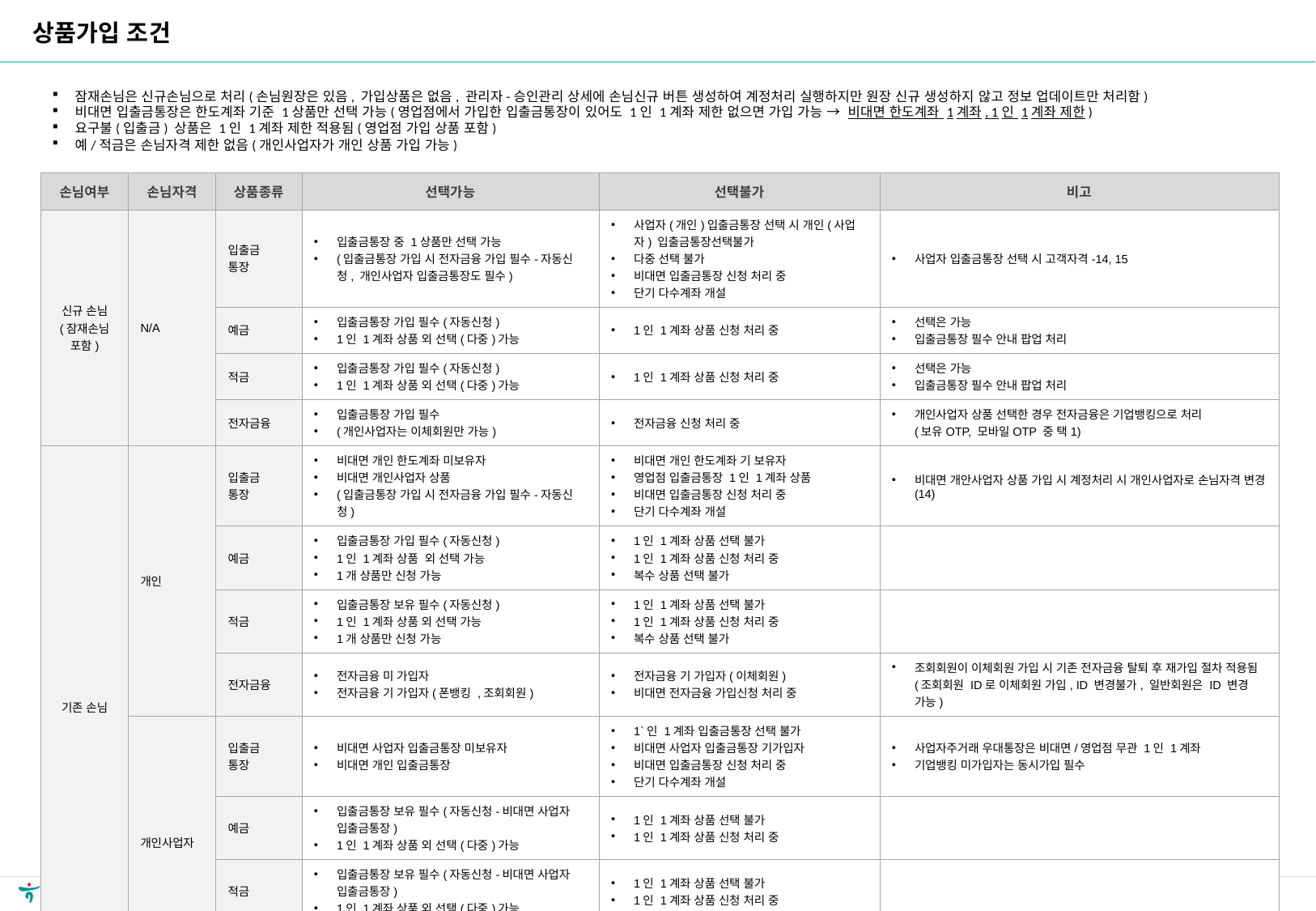

상품가입 조건
잠재손님은 신규손님으로 처리(손님원장은 있음, 가입상품은 없음, 관리자-승인관리 상세에 손님신규 버튼 생성하여 계정처리 실행하지만 원장 신규 생성하지 않고 정보 업데이트만 처리함)
비대면 입출금통장은 한도계좌 기준 1상품만 선택 가능(영업점에서 가입한 입출금통장이 있어도 1인 1계좌 제한 없으면 가입 가능 →  비대면 한도계좌 1계좌, 1인 1계좌 제한)
요구불(입출금) 상품은 1인 1계좌 제한 적용됨(영업점 가입 상품 포함)
예/적금은 손님자격 제한 없음(개인사업자가 개인 상품 가입 가능)
| 손님여부 | 손님자격 | 상품종류 | 선택가능 | 선택불가 | 비고 |
| --- | --- | --- | --- | --- | --- |
| 신규 손님 (잠재손님 포함) | N/A | 입출금 통장 | 입출금통장 중 1상품만 선택 가능 (입출금통장 가입 시 전자금융 가입 필수-자동신청, 개인사업자 입출금통장도 필수) | 사업자(개인)입출금통장 선택 시 개인(사업자) 입출금통장선택불가 다중 선택 불가 비대면 입출금통장 신청 처리 중 단기 다수계좌 개설 | 사업자 입출금통장 선택 시 고객자격-14, 15 |
|  |  | 예금 | 입출금통장 가입 필수(자동신청) 1인 1계좌 상품 외 선택(다중)가능 | 1인 1계좌 상품 신청 처리 중 | 선택은 가능 입출금통장 필수 안내 팝업 처리 |
|  |  | 적금 | 입출금통장 가입 필수(자동신청) 1인 1계좌 상품 외 선택(다중)가능 | 1인 1계좌 상품 신청 처리 중 | 선택은 가능 입출금통장 필수 안내 팝업 처리 |
|  |  | 전자금융 | 입출금통장 가입 필수 (개인사업자는 이체회원만 가능) | 전자금융 신청 처리 중 | 개인사업자 상품 선택한 경우 전자금융은 기업뱅킹으로 처리 (보유OTP, 모바일OTP 중 택1) |
| 기존 손님 | 개인 | 입출금 통장 | 비대면 개인 한도계좌 미보유자 비대면 개인사업자 상품 (입출금통장 가입 시 전자금융 가입 필수-자동신청) | 비대면 개인 한도계좌 기 보유자 영업점 입출금통장 1인 1계좌 상품 비대면 입출금통장 신청 처리 중 단기 다수계좌 개설 | 비대면 개안사업자 상품 가입 시 계정처리 시 개인사업자로 손님자격 변경(14) |
|  |  | 예금 | 입출금통장 가입 필수(자동신청) 1인 1계좌 상품 외 선택 가능 1개 상품만 신청 가능 | 1인 1계좌 상품 선택 불가 1인 1계좌 상품 신청 처리 중 복수 상품 선택 불가 |  |
|  |  | 적금 | 입출금통장 보유 필수(자동신청) 1인 1계좌 상품 외 선택 가능 1개 상품만 신청 가능 | 1인 1계좌 상품 선택 불가 1인 1계좌 상품 신청 처리 중 복수 상품 선택 불가 |  |
|  |  | 전자금융 | 전자금융 미 가입자 전자금융 기 가입자(폰뱅킹 ,조회회원) | 전자금융 기 가입자(이체회원) 비대면 전자금융 가입신청 처리 중 | 조회회원이 이체회원 가입 시 기존 전자금융 탈퇴 후 재가입 절차 적용됨(조회회원 ID로 이체회원 가입, ID 변경불가, 일반회원은 ID 변경 가능) |
|  | 개인사업자 | 입출금 통장 | 비대면 사업자 입출금통장 미보유자 비대면 개인 입출금통장 | 1`인 1계좌 입출금통장 선택 불가 비대면 사업자 입출금통장 기가입자 비대면 입출금통장 신청 처리 중 단기 다수계좌 개설 | 사업자주거래 우대통장은 비대면/영업점 무관 1인 1계좌 기업뱅킹 미가입자는 동시가입 필수 |
|  |  | 예금 | 입출금통장 보유 필수(자동신청-비대면 사업자 입출금통장) 1인 1계좌 상품 외 선택(다중)가능 | 1인 1계좌 상품 선택 불가 1인 1계좌 상품 신청 처리 중 |  |
|  |  | 적금 | 입출금통장 보유 필수(자동신청-비대면 사업자 입출금통장) 1인 1계좌 상품 외 선택(다중)가능 | 1인 1계좌 상품 선택 불가 1인 1계좌 상품 신청 처리 중 |  |
|  |  | 전자금융 | 전자금융 미 가입자(폰뱅킹만 가입자) 보유 OTP, 모바일OTP 중 택1 | 전자금융 기 가입자 비대면 전자금융 가입신청 처리 중 | 기업뱅킹으로 처리 |